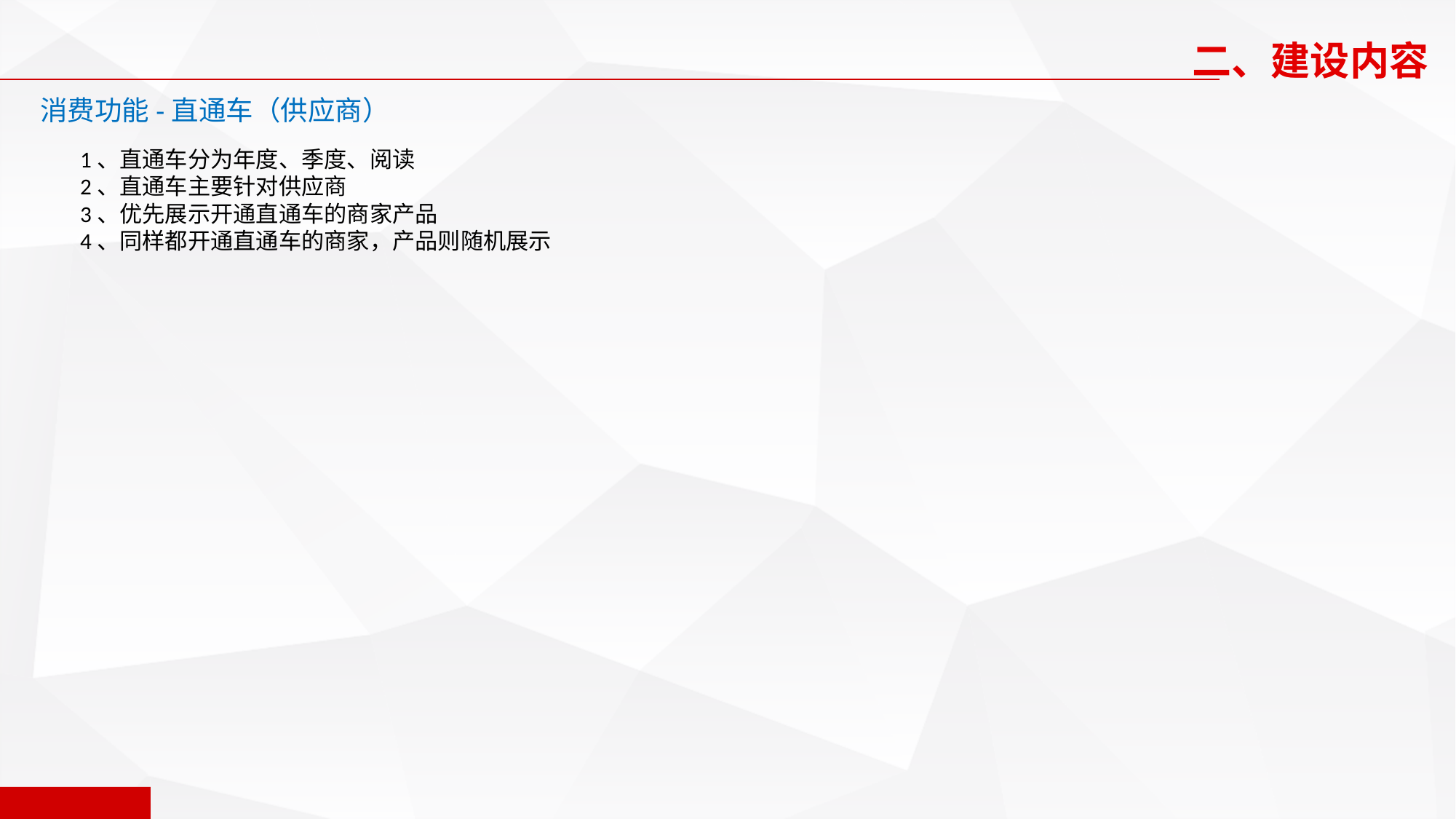

二、建设内容
消费功能-直通车（供应商）
1、直通车分为年度、季度、阅读
2、直通车主要针对供应商
3、优先展示开通直通车的商家产品
4、同样都开通直通车的商家，产品则随机展示